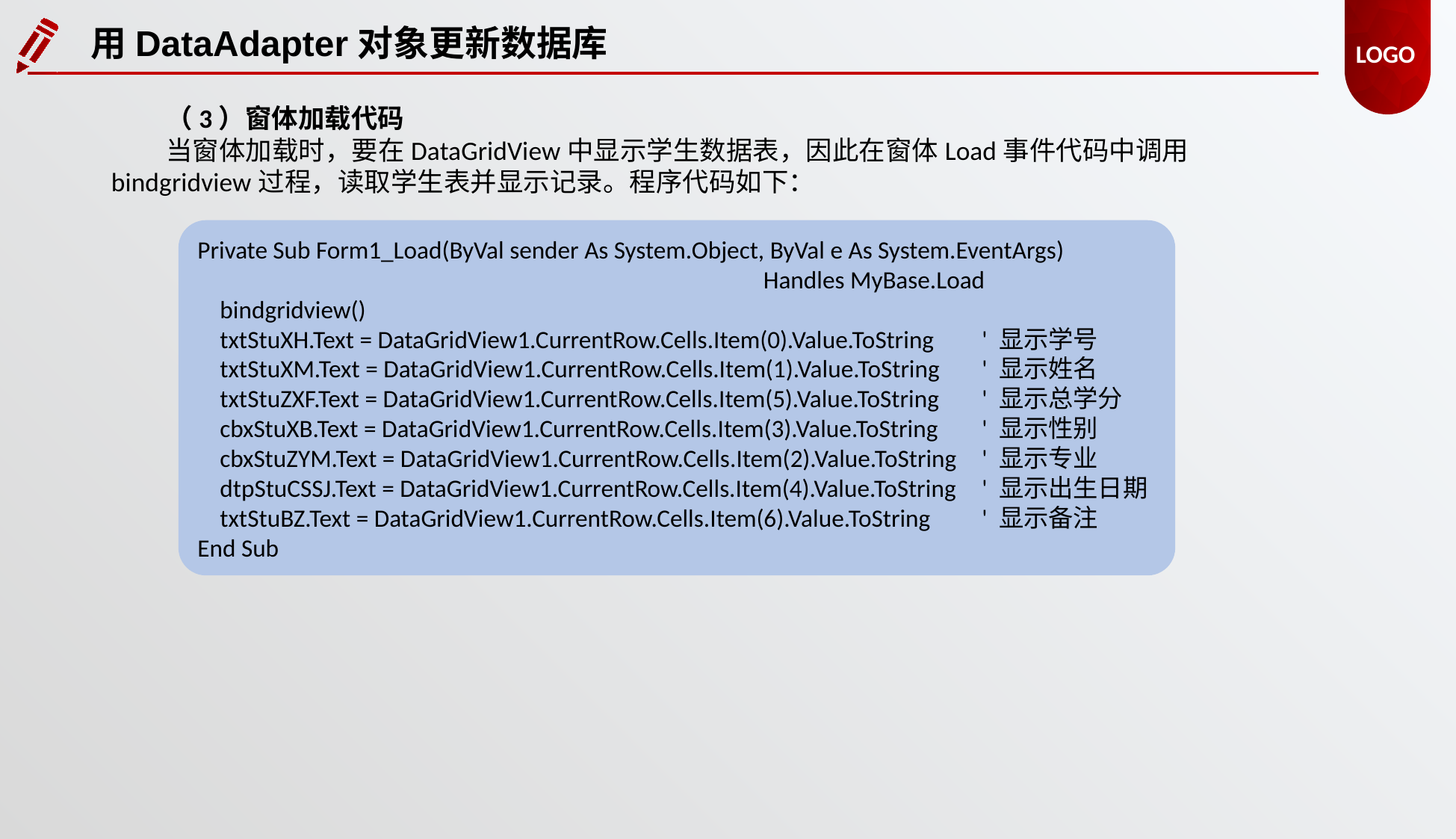

用DataAdapter对象更新数据库
（3）窗体加载代码
当窗体加载时，要在DataGridView中显示学生数据表，因此在窗体Load事件代码中调用bindgridview过程，读取学生表并显示记录。程序代码如下：
Private Sub Form1_Load(ByVal sender As System.Object, ByVal e As System.EventArgs)
					 Handles MyBase.Load
    bindgridview()
    txtStuXH.Text = DataGridView1.CurrentRow.Cells.Item(0).Value.ToString 	' 显示学号
    txtStuXM.Text = DataGridView1.CurrentRow.Cells.Item(1).Value.ToString 	' 显示姓名
    txtStuZXF.Text = DataGridView1.CurrentRow.Cells.Item(5).Value.ToString 	' 显示总学分
    cbxStuXB.Text = DataGridView1.CurrentRow.Cells.Item(3).Value.ToString 	' 显示性别
    cbxStuZYM.Text = DataGridView1.CurrentRow.Cells.Item(2).Value.ToString 	' 显示专业
    dtpStuCSSJ.Text = DataGridView1.CurrentRow.Cells.Item(4).Value.ToString 	' 显示出生日期
    txtStuBZ.Text = DataGridView1.CurrentRow.Cells.Item(6).Value.ToString 	' 显示备注
End Sub